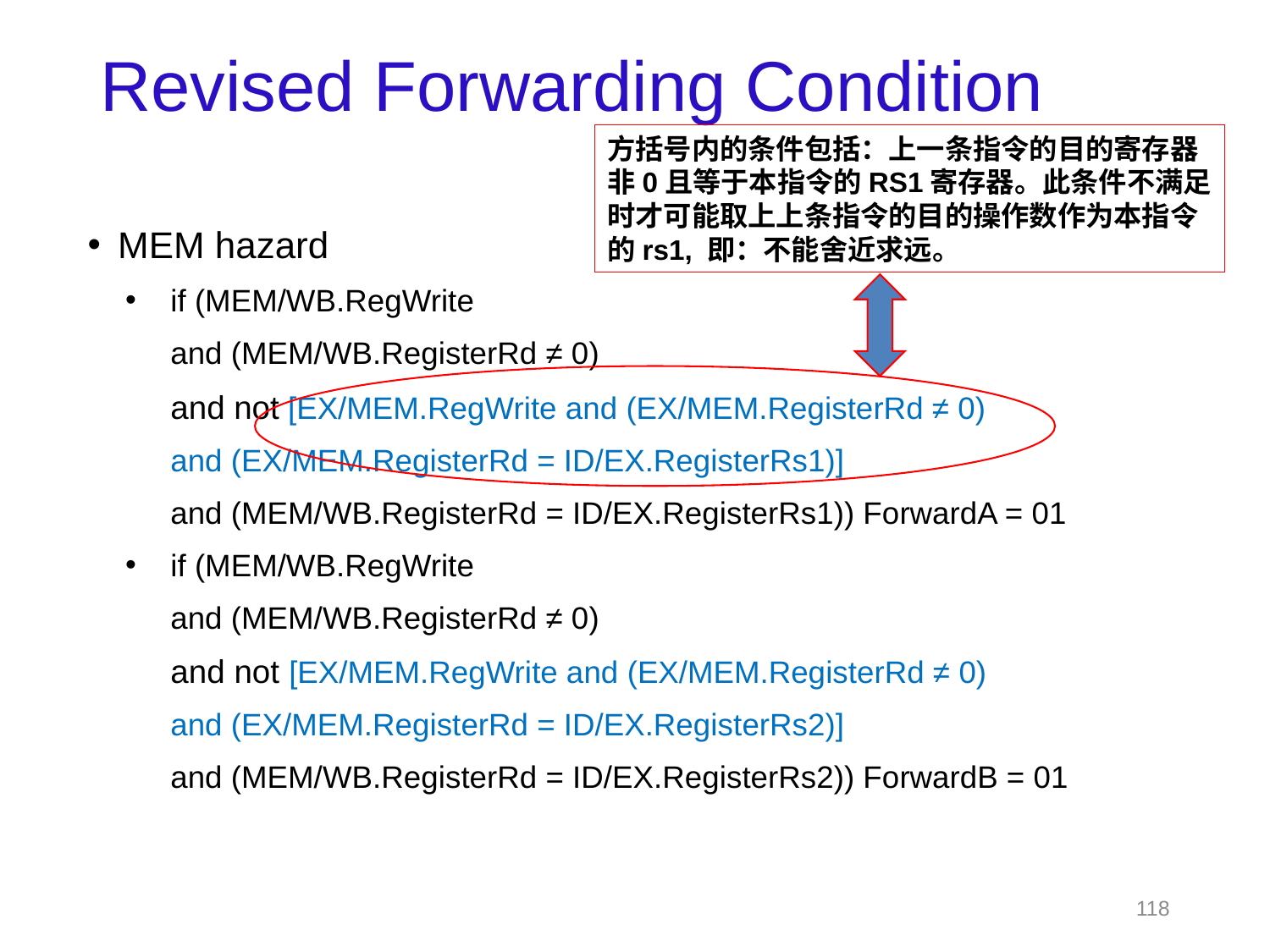

# Revised Forwarding Condition
方括号内的条件包括：上一条指令的目的寄存器非0且等于本指令的RS1寄存器。此条件不满足时才可能取上上条指令的目的操作数作为本指令的rs1, 即：不能舍近求远。
MEM hazard
if (MEM/WB.RegWrite
	and (MEM/WB.RegisterRd ≠ 0)
	and not [EX/MEM.RegWrite and (EX/MEM.RegisterRd ≠ 0)
		and (EX/MEM.RegisterRd = ID/EX.RegisterRs1)]
	and (MEM/WB.RegisterRd = ID/EX.RegisterRs1)) ForwardA = 01
if (MEM/WB.RegWrite
	and (MEM/WB.RegisterRd ≠ 0)
	and not [EX/MEM.RegWrite and (EX/MEM.RegisterRd ≠ 0)
		and (EX/MEM.RegisterRd = ID/EX.RegisterRs2)]
	and (MEM/WB.RegisterRd = ID/EX.RegisterRs2)) ForwardB = 01

118